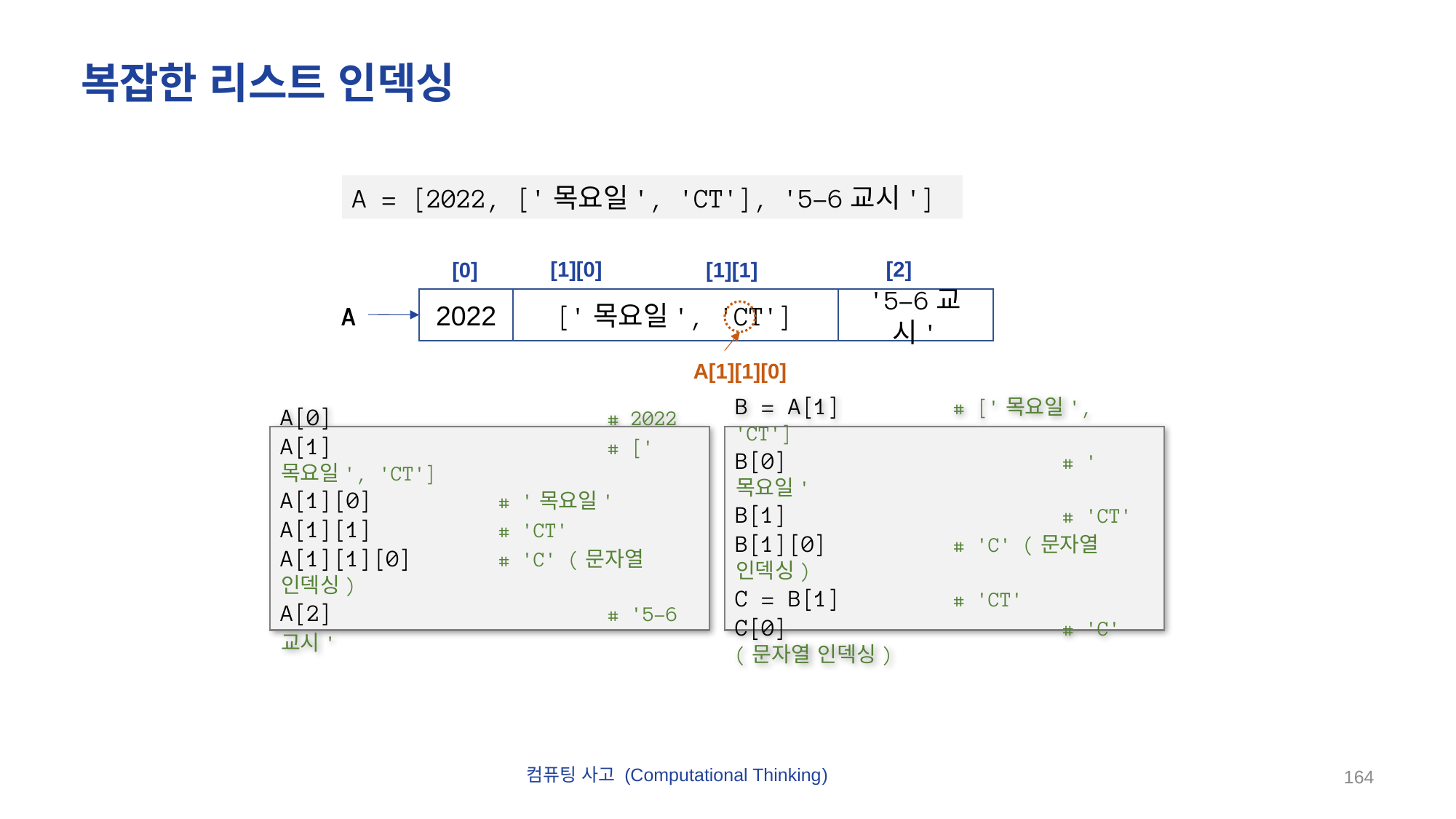

# 복잡한 리스트 인덱싱
A = [2022, ['목요일', 'CT'], '5-6교시']
[2]
[1][1]
[1][0]
[0]
2022
['목요일', 'CT']
'5-6교시'
A

A[1][1][0]
A[0]			# 2022
A[1]			# ['목요일', 'CT']
A[1][0]		# '목요일'
A[1][1]		# 'CT'
A[1][1][0]	# 'C' (문자열 인덱싱)
A[2]			# '5-6교시'
B = A[1]		# ['목요일', 'CT']
B[0]			# '목요일'
B[1]			# 'CT'
B[1][0]		# 'C' (문자열 인덱싱)
C = B[1]		# 'CT'
C[0]			# 'C' (문자열 인덱싱)